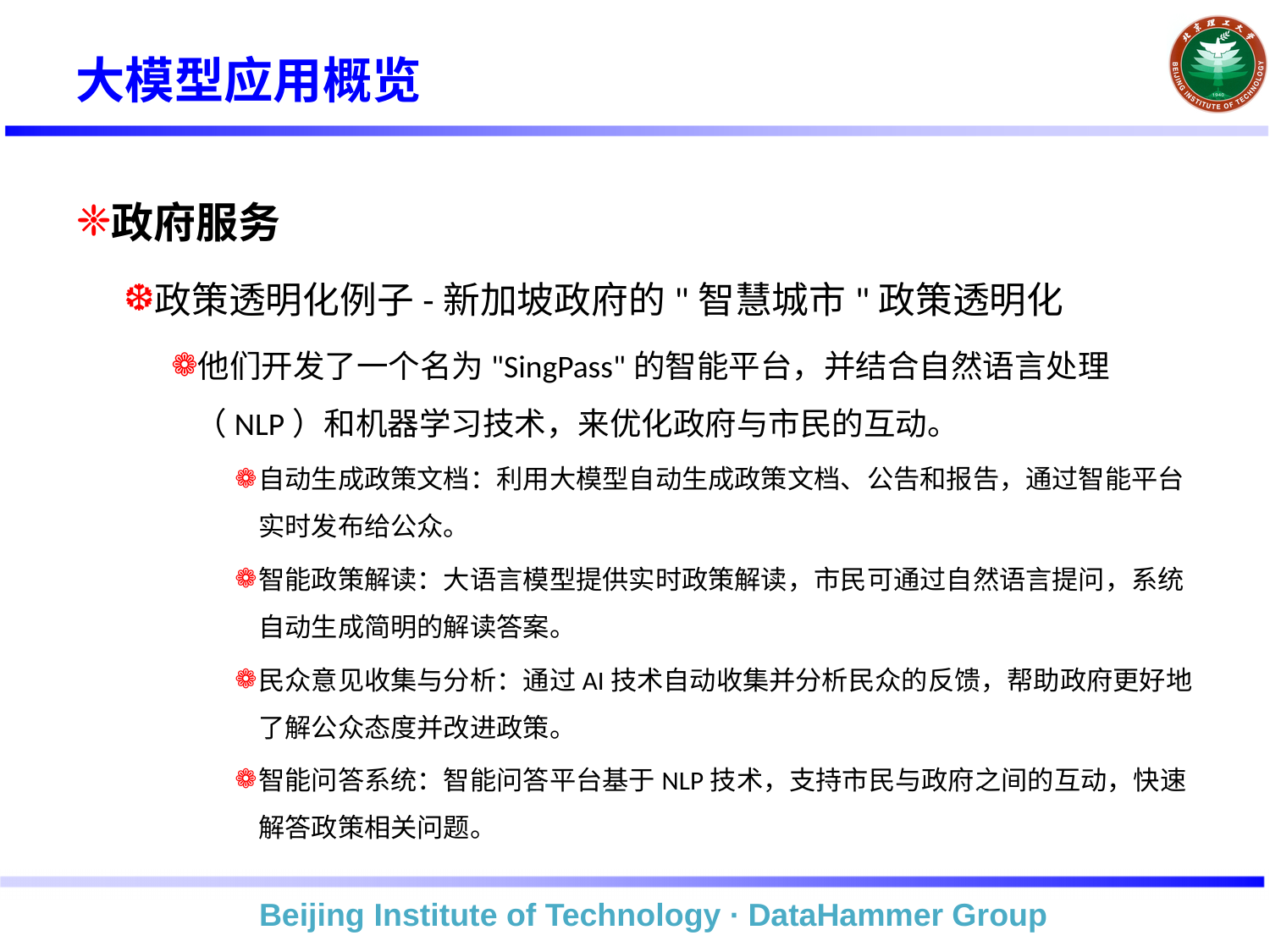

# 大模型应用概览
政府服务
政策透明化例子-新加坡政府的"智慧城市"政策透明化
他们开发了一个名为"SingPass"的智能平台，并结合自然语言处理（NLP）和机器学习技术，来优化政府与市民的互动。
自动生成政策文档：利用大模型自动生成政策文档、公告和报告，通过智能平台实时发布给公众。
智能政策解读：大语言模型提供实时政策解读，市民可通过自然语言提问，系统自动生成简明的解读答案。
民众意见收集与分析：通过AI技术自动收集并分析民众的反馈，帮助政府更好地了解公众态度并改进政策。
智能问答系统：智能问答平台基于NLP技术，支持市民与政府之间的互动，快速解答政策相关问题。